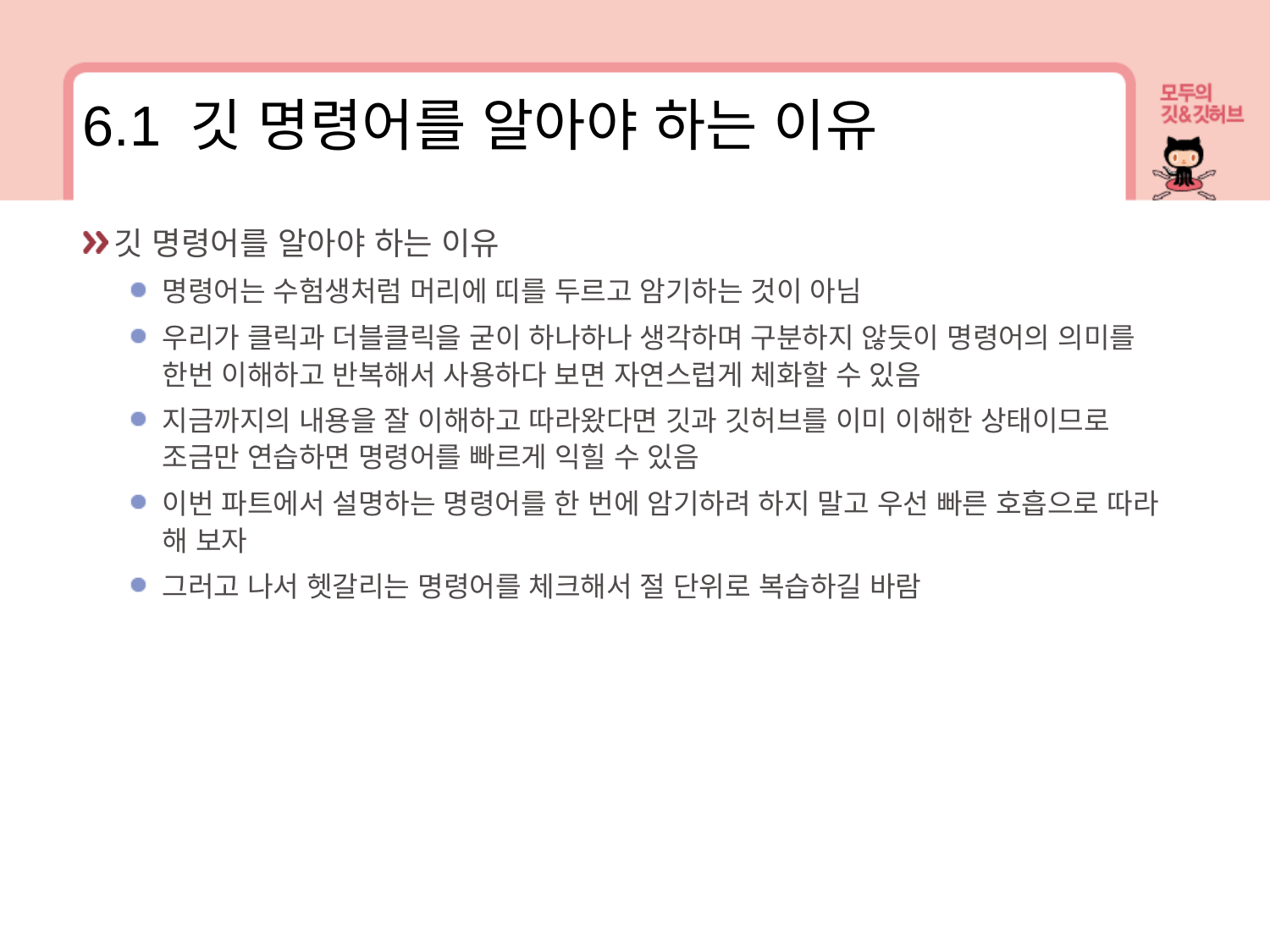

6.1 깃 명령어를 알아야 하는 이유
깃 명령어를 알아야 하는 이유
명령어는 수험생처럼 머리에 띠를 두르고 암기하는 것이 아님
우리가 클릭과 더블클릭을 굳이 하나하나 생각하며 구분하지 않듯이 명령어의 의미를 한번 이해하고 반복해서 사용하다 보면 자연스럽게 체화할 수 있음
지금까지의 내용을 잘 이해하고 따라왔다면 깃과 깃허브를 이미 이해한 상태이므로 조금만 연습하면 명령어를 빠르게 익힐 수 있음
이번 파트에서 설명하는 명령어를 한 번에 암기하려 하지 말고 우선 빠른 호흡으로 따라 해 보자
그러고 나서 헷갈리는 명령어를 체크해서 절 단위로 복습하길 바람